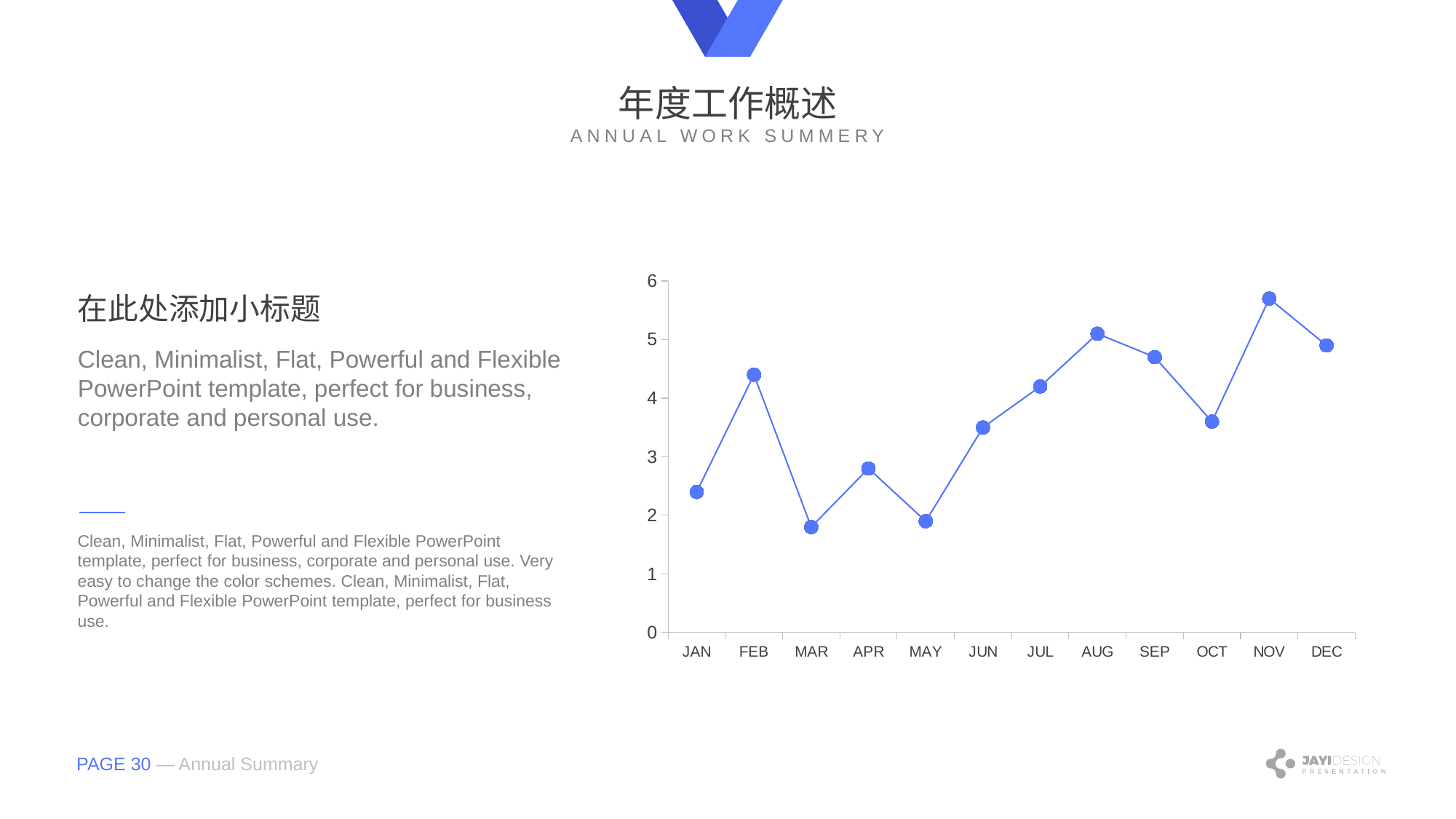

年度工作概述
ANNUAL WORK SUMMERY
e7d195523061f1c0cef09ac28eaae964ec9988a5cce77c8b8C1E4685C6E6B40CD7615480512384A61EE159C6FE0045D14B61E85D0A95589D558B81FFC809322ACC20DC2254D928200A3EA0841B8B1814961BE795024DFDEF45878460D5EEC04B3DB4C246007153409DEDE37CA726A66AF19B77CE744E11CADCFB09B3408DEC1F688348922E38CCEE

### Chart

| Category | 台式机 |
|---|---|
| JAN | 2.4 |
| FEB | 4.4 |
| MAR | 1.8 |
| APR | 2.8 |
| MAY | 1.9 |
| JUN | 3.5 |
| JUL | 4.2 |
| AUG | 5.1 |
| SEP | 4.7 |
| OCT | 3.6 |
| NOV | 5.7 |
| DEC | 4.9 |
在此处添加小标题
Clean, Minimalist, Flat, Powerful and Flexible PowerPoint template, perfect for business, corporate and personal use.

Clean, Minimalist, Flat, Powerful and Flexible PowerPoint template, perfect for business, corporate and personal use. Very easy to change the color schemes. Clean, Minimalist, Flat, Powerful and Flexible PowerPoint template, perfect for business use.